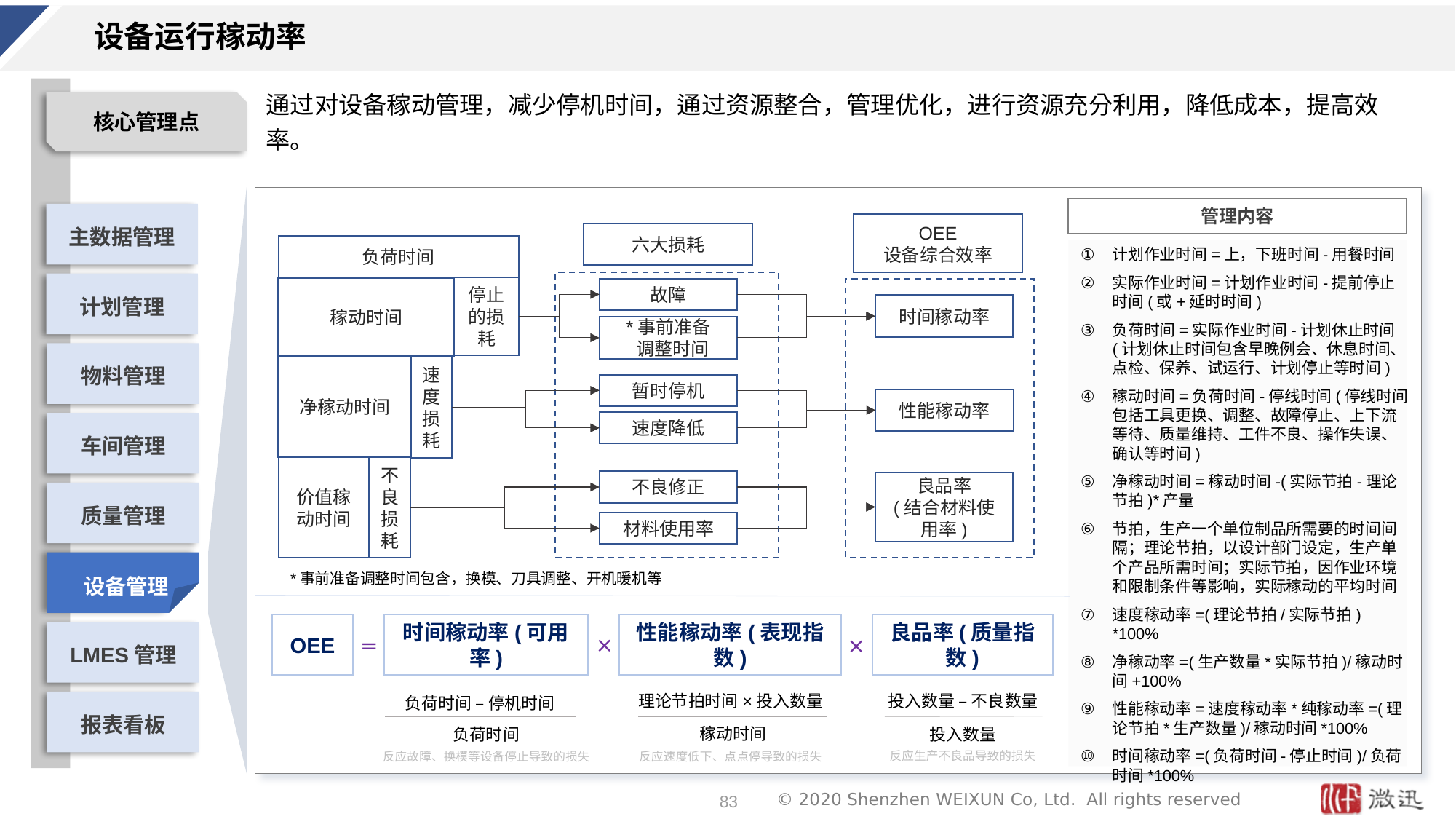

# 设备运行稼动率
通过对设备稼动管理，减少停机时间，通过资源整合，管理优化，进行资源充分利用，降低成本，提高效率。
OEE
设备综合效率
六大损耗
负荷时间

停止的损耗
稼动时间
故障

时间稼动率
*事前准备
 调整时间
净稼动时间
速度损耗
暂时停机
性能稼动率
速度降低
不良损耗
价值稼动时间
不良修正
良品率
(结合材料使用率)
材料使用率
计划作业时间=上，下班时间-用餐时间
实际作业时间=计划作业时间-提前停止时间(或+延时时间)
负荷时间=实际作业时间-计划休止时间(计划休止时间包含早晚例会、休息时间、点检、保养、试运行、计划停止等时间)
稼动时间=负荷时间-停线时间(停线时间包括工具更换、调整、故障停止、上下流等待、质量维持、工件不良、操作失误、确认等时间)
净稼动时间=稼动时间-(实际节拍-理论节拍)*产量
节拍，生产一个单位制品所需要的时间间隔；理论节拍，以设计部门设定，生产单个产品所需时间；实际节拍，因作业环境和限制条件等影响，实际稼动的平均时间
速度稼动率=(理论节拍/实际节拍) *100%
净稼动率=(生产数量*实际节拍)/稼动时间+100%
性能稼动率=速度稼动率*纯稼动率=(理论节拍*生产数量)/稼动时间*100%
时间稼动率=(负荷时间-停止时间)/负荷时间*100%

*事前准备调整时间包含，换模、刀具调整、开机暖机等
OEE
时间稼动率(可用率)
性能稼动率(表现指数)
良品率(质量指数)
×
=
×

理论节拍时间×投入数量
稼动时间

投入数量 – 不良数量
投入数量

负荷时间 – 停机时间
负荷时间
反应生产不良品导致的损失
反应速度低下、点点停导致的损失
反应故障、换模等设备停止导致的损失
83